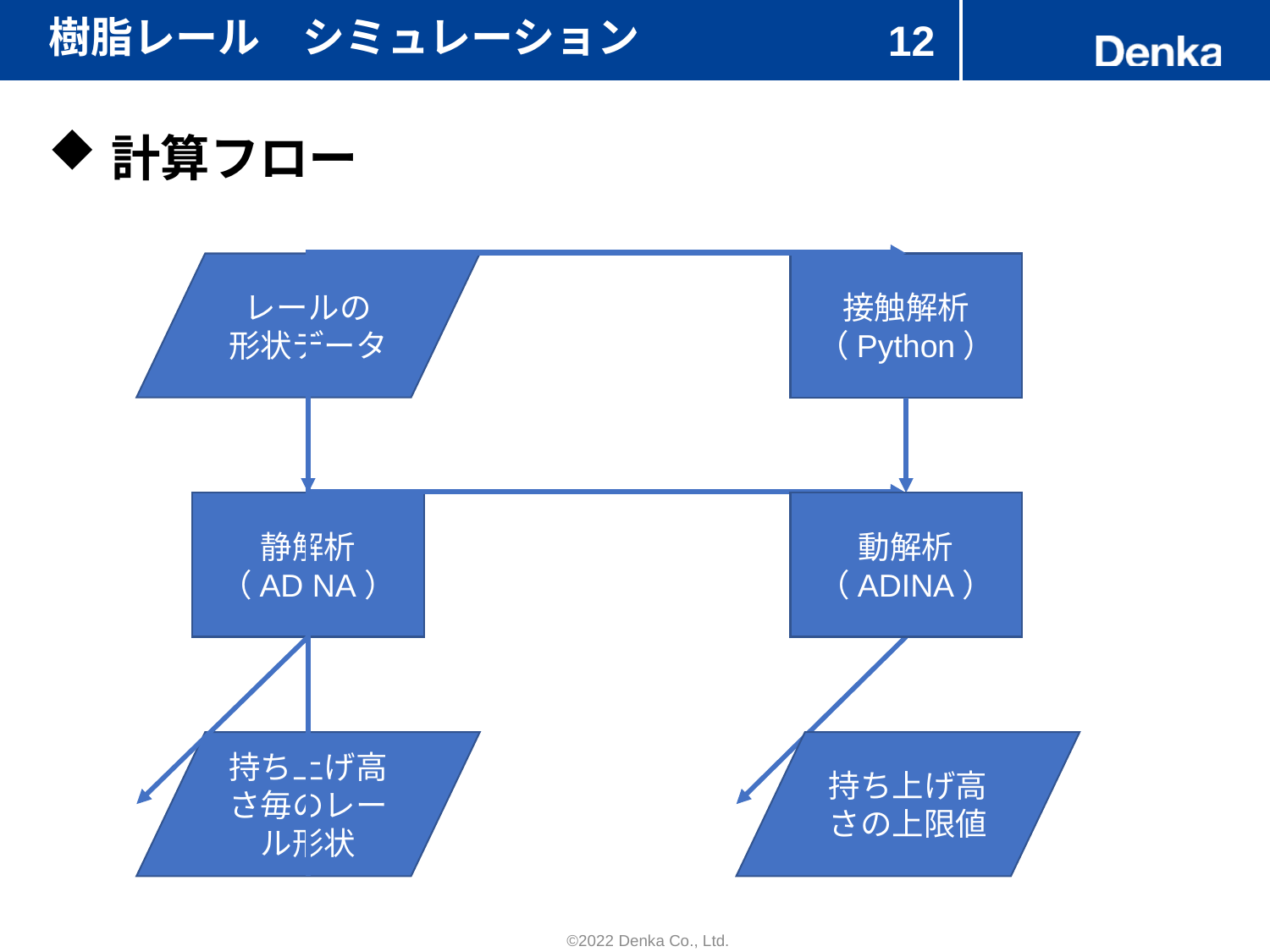

# 樹脂レール　シミュレーション
12
計算フロー
レールの
形状データ
接触解析
（Python）
静解析（ADINA）
動解析（ADINA）
持ち上げ高さ毎のレール形状
持ち上げ高さの上限値